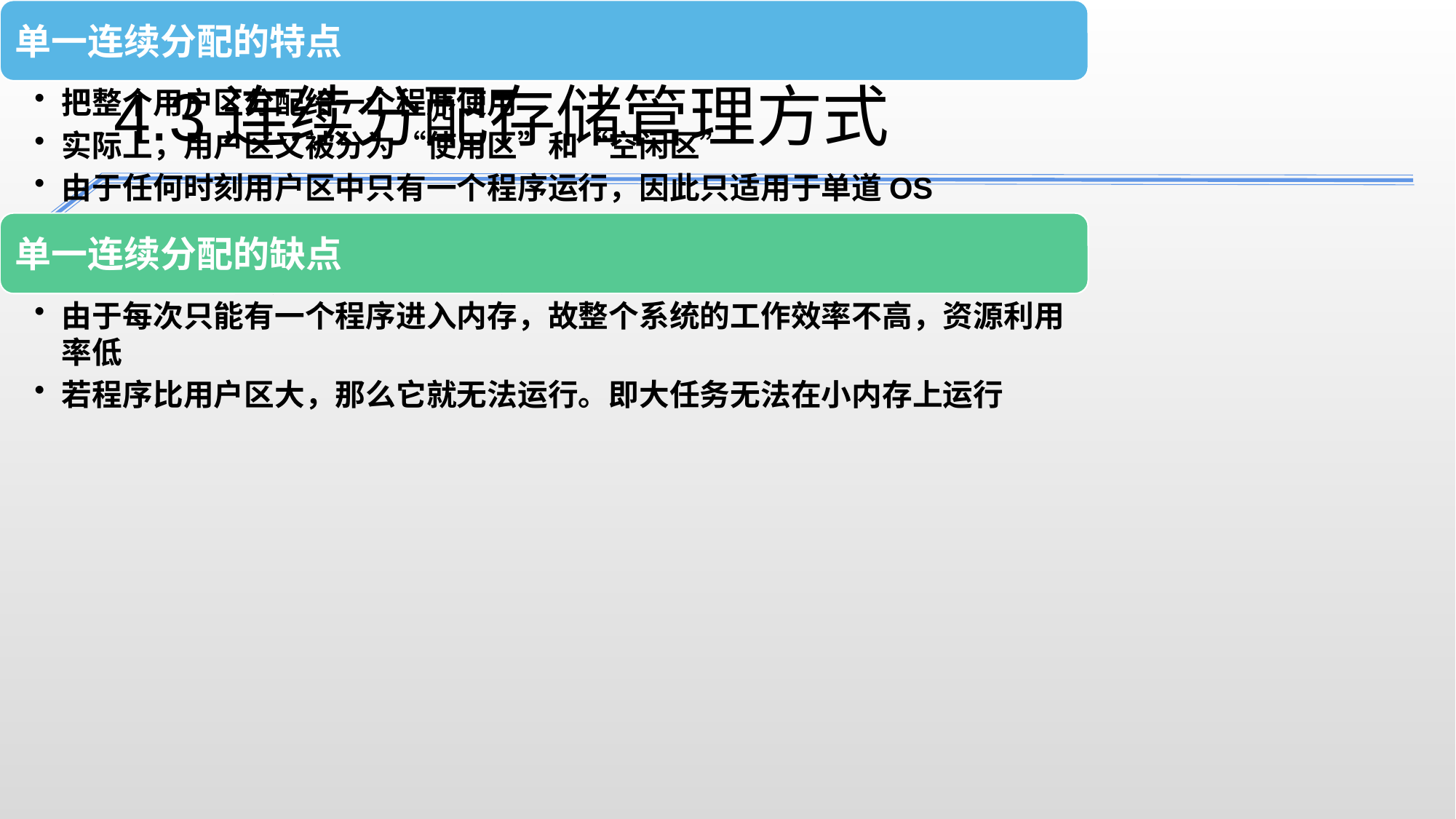

4.3连续分配存储管理方式

方式一：单一连续分配
单一连续分配的特点
把整个用户区分配给一个程序使用
实际上，用户区又被分为“使用区”和“空闲区”
由于任何时刻用户区中只有一个程序运行，因此只适用于单道OS
单一连续分配的缺点
由于每次只能有一个程序进入内存，故整个系统的工作效率不高，资源利用率低
若程序比用户区大，那么它就无法运行。即大任务无法在小内存上运行